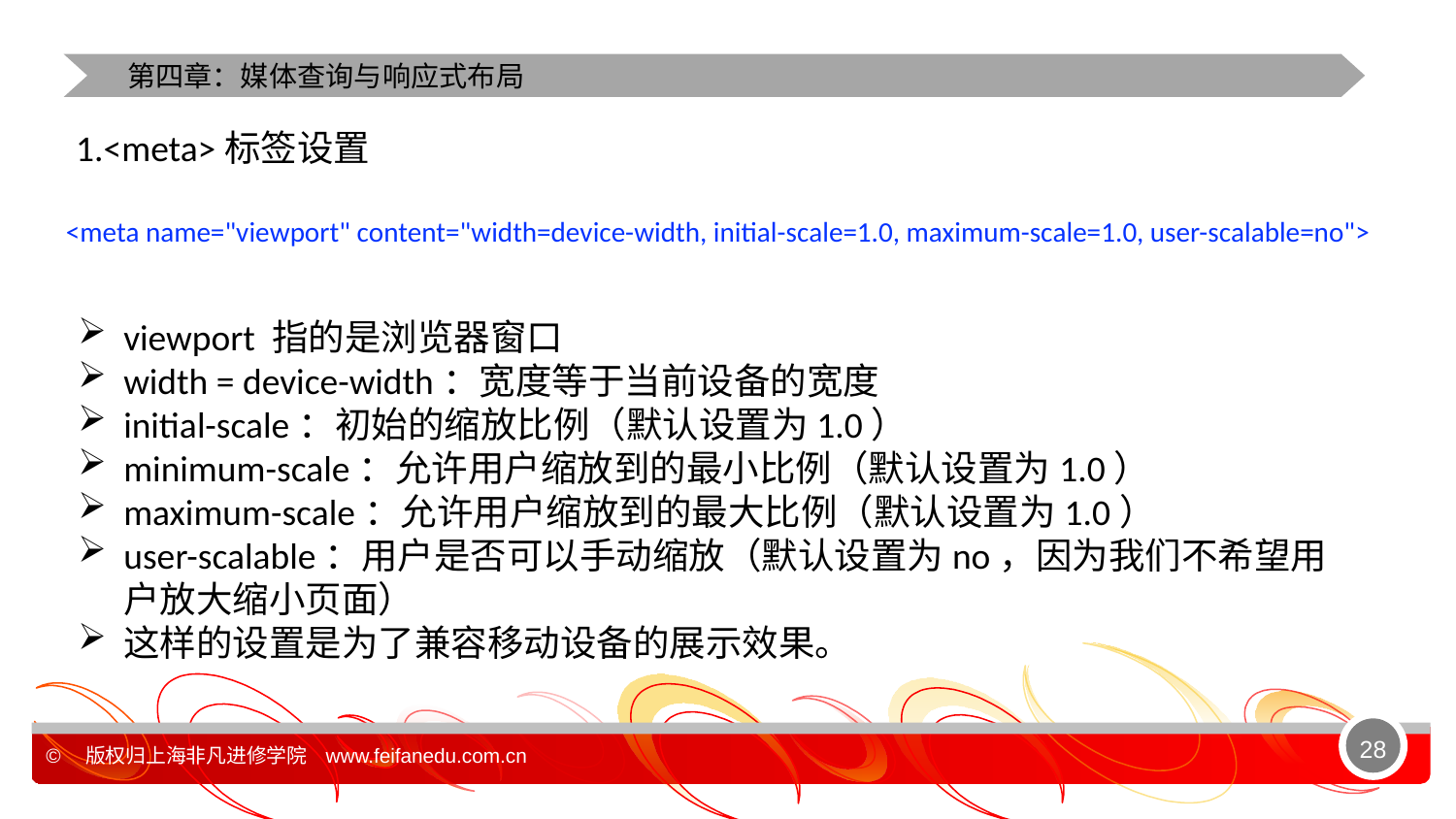

第四章：媒体查询与响应式布局

1.<meta>标签设置
<meta name="viewport" content="width=device-width, initial-scale=1.0, maximum-scale=1.0, user-scalable=no">
viewport 指的是浏览器窗口
width = device-width：宽度等于当前设备的宽度
initial-scale：初始的缩放比例（默认设置为1.0）
minimum-scale：允许用户缩放到的最小比例（默认设置为1.0）
maximum-scale：允许用户缩放到的最大比例（默认设置为1.0）
user-scalable：用户是否可以手动缩放（默认设置为no，因为我们不希望用户放大缩小页面）
这样的设置是为了兼容移动设备的展示效果。
28